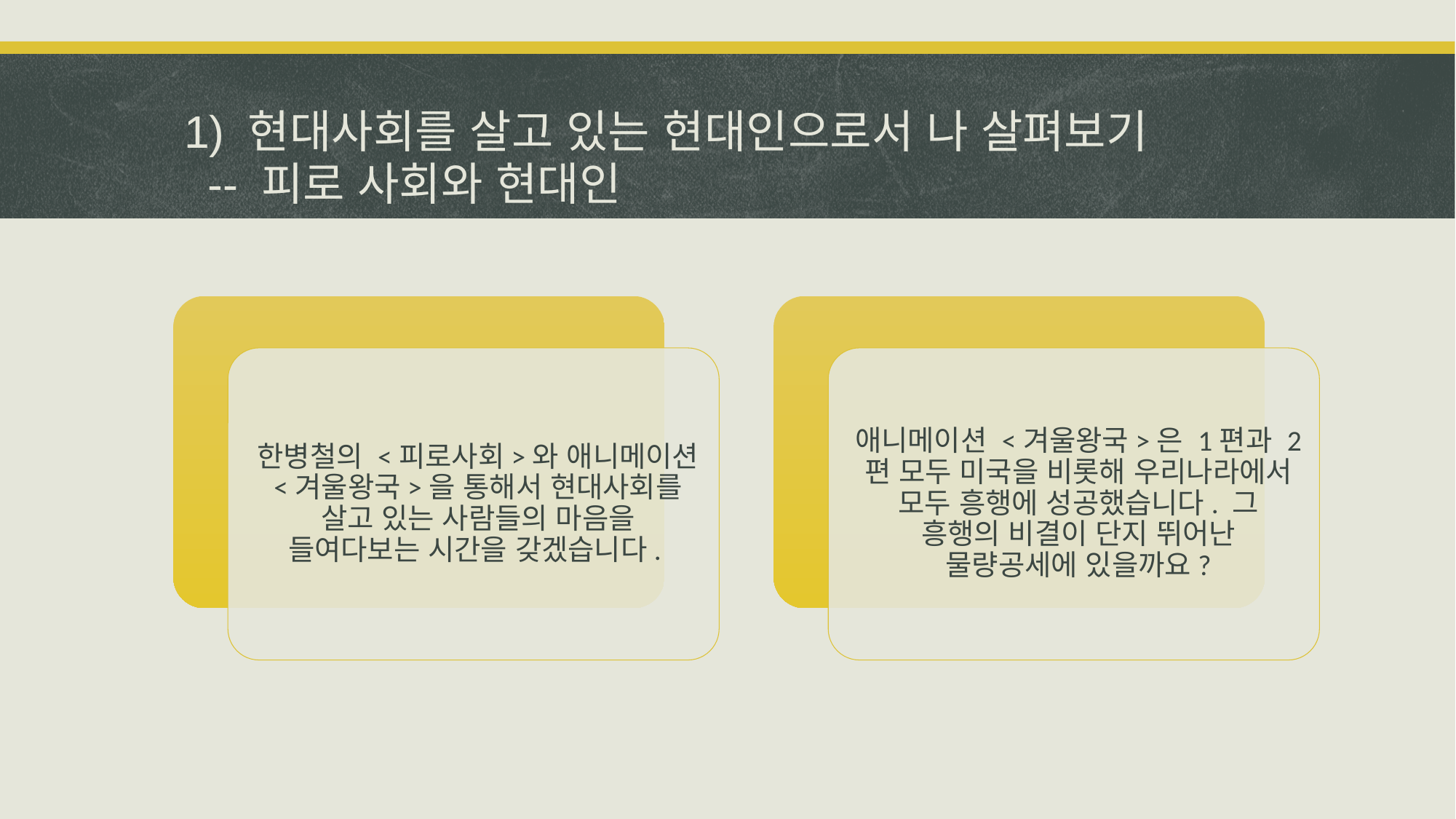

# 1) 현대사회를 살고 있는 현대인으로서 나 살펴보기 -- 피로 사회와 현대인
한병철의 <피로사회>와 애니메이션 <겨울왕국>을 통해서 현대사회를 살고 있는 사람들의 마음을 들여다보는 시간을 갖겠습니다.
애니메이션 <겨울왕국>은 1편과 2편 모두 미국을 비롯해 우리나라에서 모두 흥행에 성공했습니다. 그 흥행의 비결이 단지 뛰어난 물량공세에 있을까요?